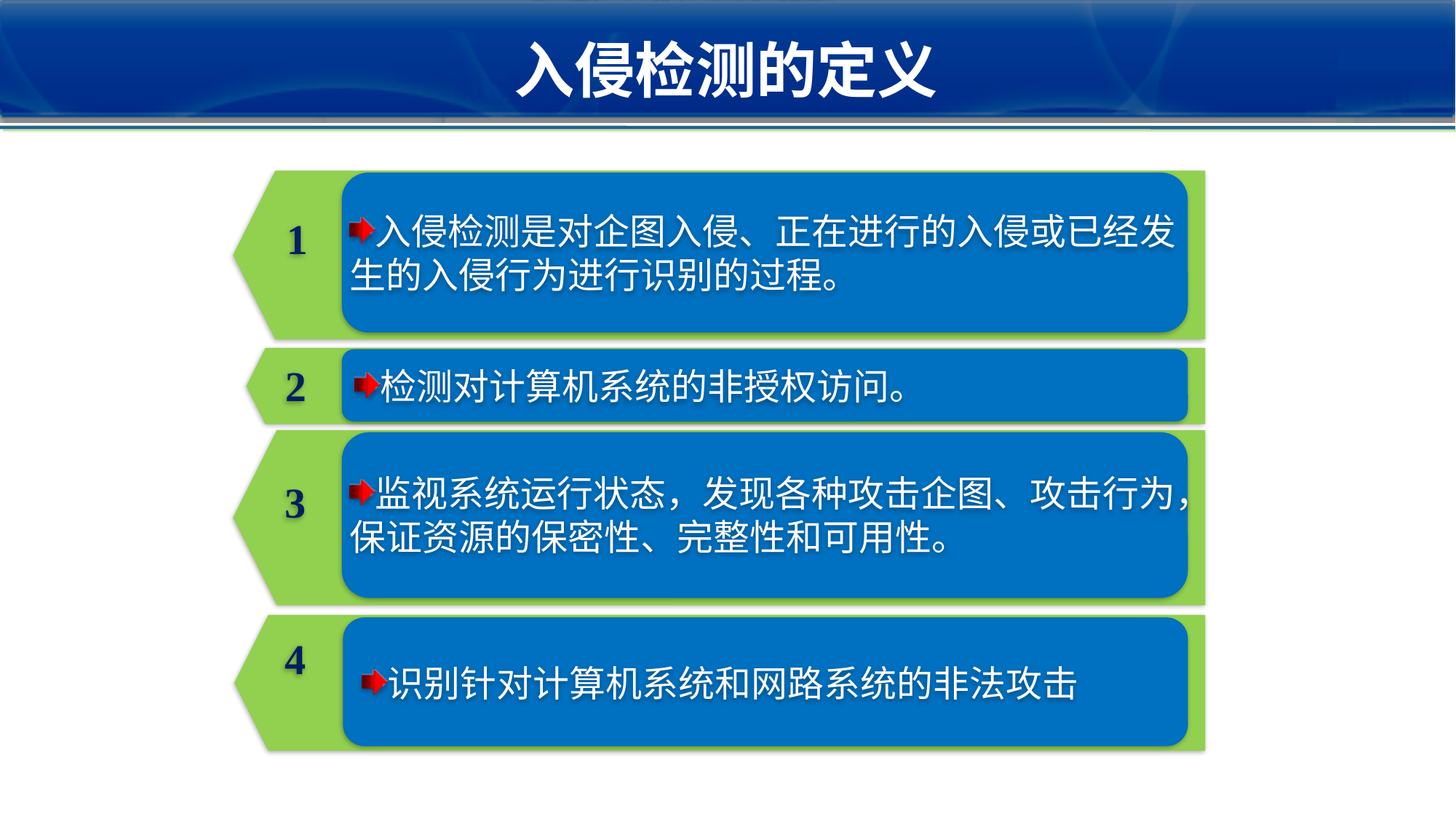

入侵检测的定义

入侵检测是对企图入侵、正在进行的入侵或已经发生的入侵行为进行识别的过程。
1

2
检测对计算机系统的非授权访问。

监视系统运行状态，发现各种攻击企图、攻击行为，保证资源的保密性、完整性和可用性。
3

4
识别针对计算机系统和网路系统的非法攻击